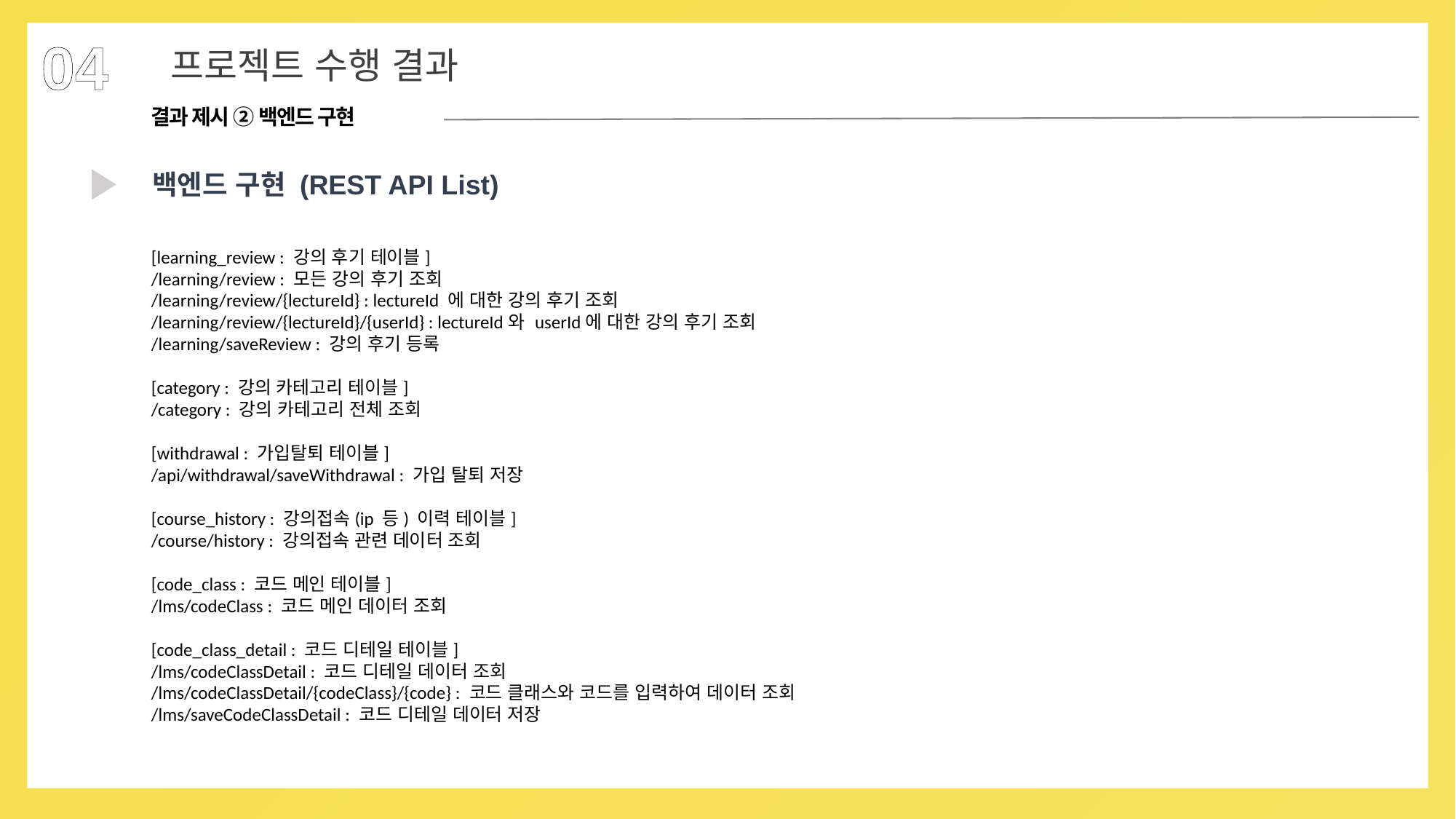

04
프로젝트 수행 결과
결과 제시 ② 백엔드 구현
▶
백엔드 구현 (REST API List)
[learning_review : 강의 후기 테이블]
/learning/review : 모든 강의 후기 조회
/learning/review/{lectureId} : lectureId 에 대한 강의 후기 조회
/learning/review/{lectureId}/{userId} : lectureId와 userId에 대한 강의 후기 조회
/learning/saveReview : 강의 후기 등록

[category : 강의 카테고리 테이블]
/category : 강의 카테고리 전체 조회

[withdrawal : 가입탈퇴 테이블]
/api/withdrawal/saveWithdrawal : 가입 탈퇴 저장

[course_history : 강의접속(ip 등) 이력 테이블]
/course/history : 강의접속 관련 데이터 조회

[code_class : 코드 메인 테이블]
/lms/codeClass : 코드 메인 데이터 조회

[code_class_detail : 코드 디테일 테이블]
/lms/codeClassDetail : 코드 디테일 데이터 조회
/lms/codeClassDetail/{codeClass}/{code} : 코드 클래스와 코드를 입력하여 데이터 조회
/lms/saveCodeClassDetail : 코드 디테일 데이터 저장